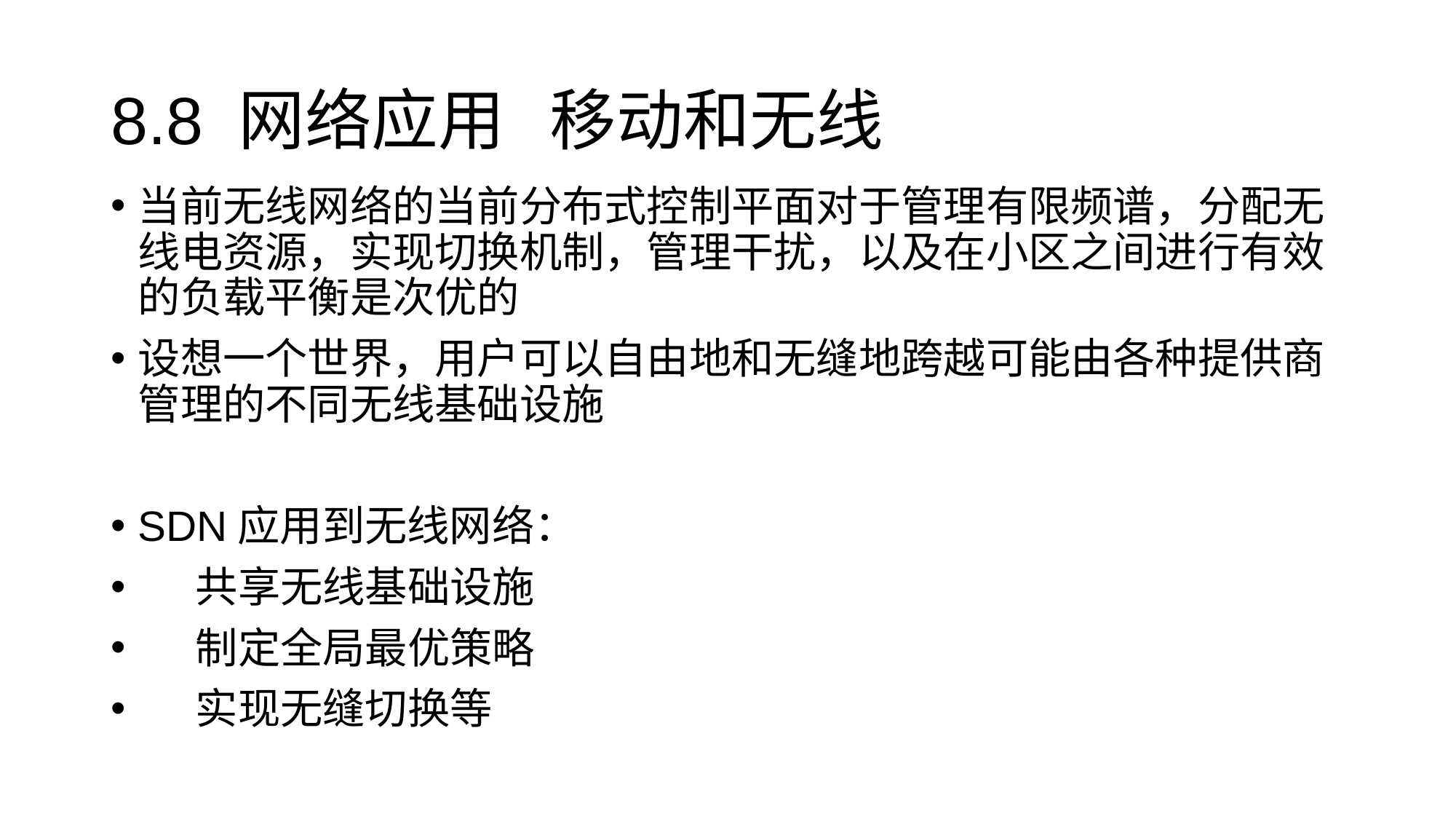

# 8.8 网络应用   移动和无线
当前无线网络的当前分布式控制平面对于管理有限频谱，分配无线电资源，实现切换机制，管理干扰，以及在小区之间进行有效的负载平衡是次优的
设想一个世界，用户可以自由地和无缝地跨越可能由各种提供商管理的不同无线基础设施

SDN应用到无线网络：
     共享无线基础设施
     制定全局最优策略
     实现无缝切换等